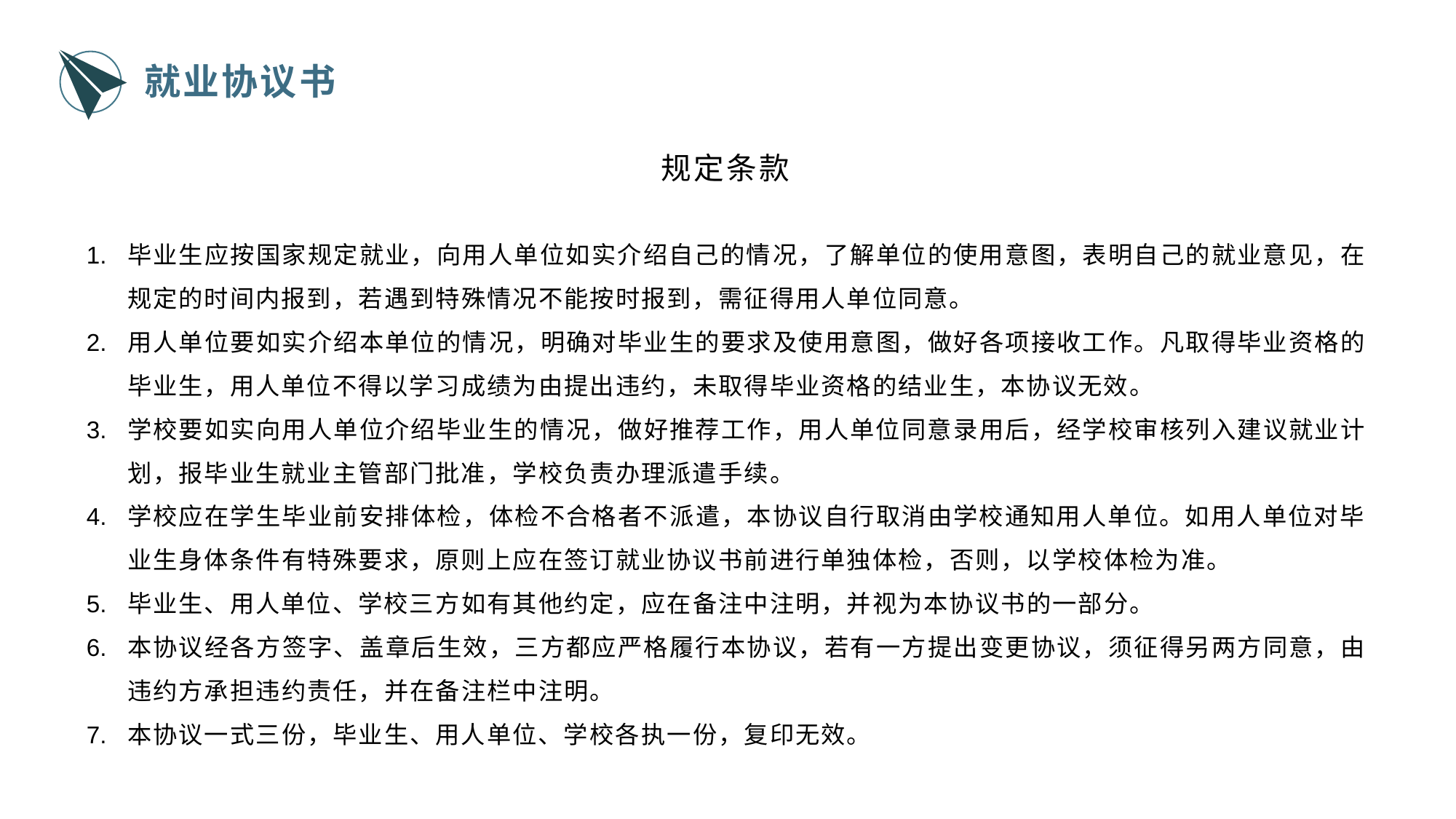

就业协议书
规定条款
毕业生应按国家规定就业，向用人单位如实介绍自己的情况，了解单位的使用意图，表明自己的就业意见，在规定的时间内报到，若遇到特殊情况不能按时报到，需征得用人单位同意。
用人单位要如实介绍本单位的情况，明确对毕业生的要求及使用意图，做好各项接收工作。凡取得毕业资格的毕业生，用人单位不得以学习成绩为由提出违约，未取得毕业资格的结业生，本协议无效。
学校要如实向用人单位介绍毕业生的情况，做好推荐工作，用人单位同意录用后，经学校审核列入建议就业计划，报毕业生就业主管部门批准，学校负责办理派遣手续。
学校应在学生毕业前安排体检，体检不合格者不派遣，本协议自行取消由学校通知用人单位。如用人单位对毕业生身体条件有特殊要求，原则上应在签订就业协议书前进行单独体检，否则，以学校体检为准。
毕业生、用人单位、学校三方如有其他约定，应在备注中注明，并视为本协议书的一部分。
本协议经各方签字、盖章后生效，三方都应严格履行本协议，若有一方提出变更协议，须征得另两方同意，由违约方承担违约责任，并在备注栏中注明。
本协议一式三份，毕业生、用人单位、学校各执一份，复印无效。